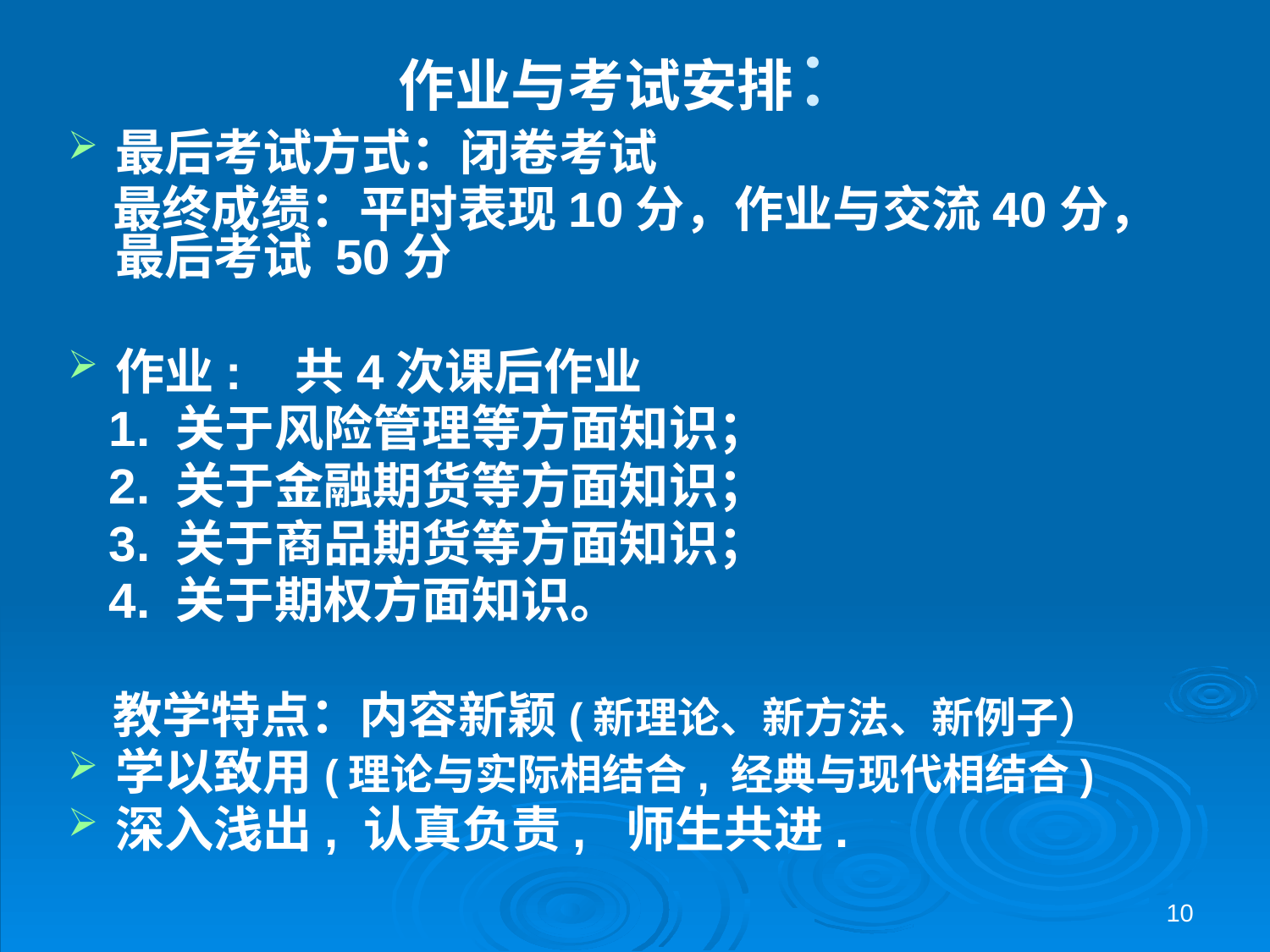

# 作业与考试安排：
最后考试方式：闭卷考试
   最终成绩：平时表现10分，作业与交流40分，最后考试 50分

作业:   共4次课后作业
   1. 关于风险管理等方面知识；
   2. 关于金融期货等方面知识；
   3. 关于商品期货等方面知识；
   4. 关于期权方面知识。

   教学特点：内容新颖(新理论、新方法、新例子）
学以致用(理论与实际相结合, 经典与现代相结合)
深入浅出, 认真负责,  师生共进.
10